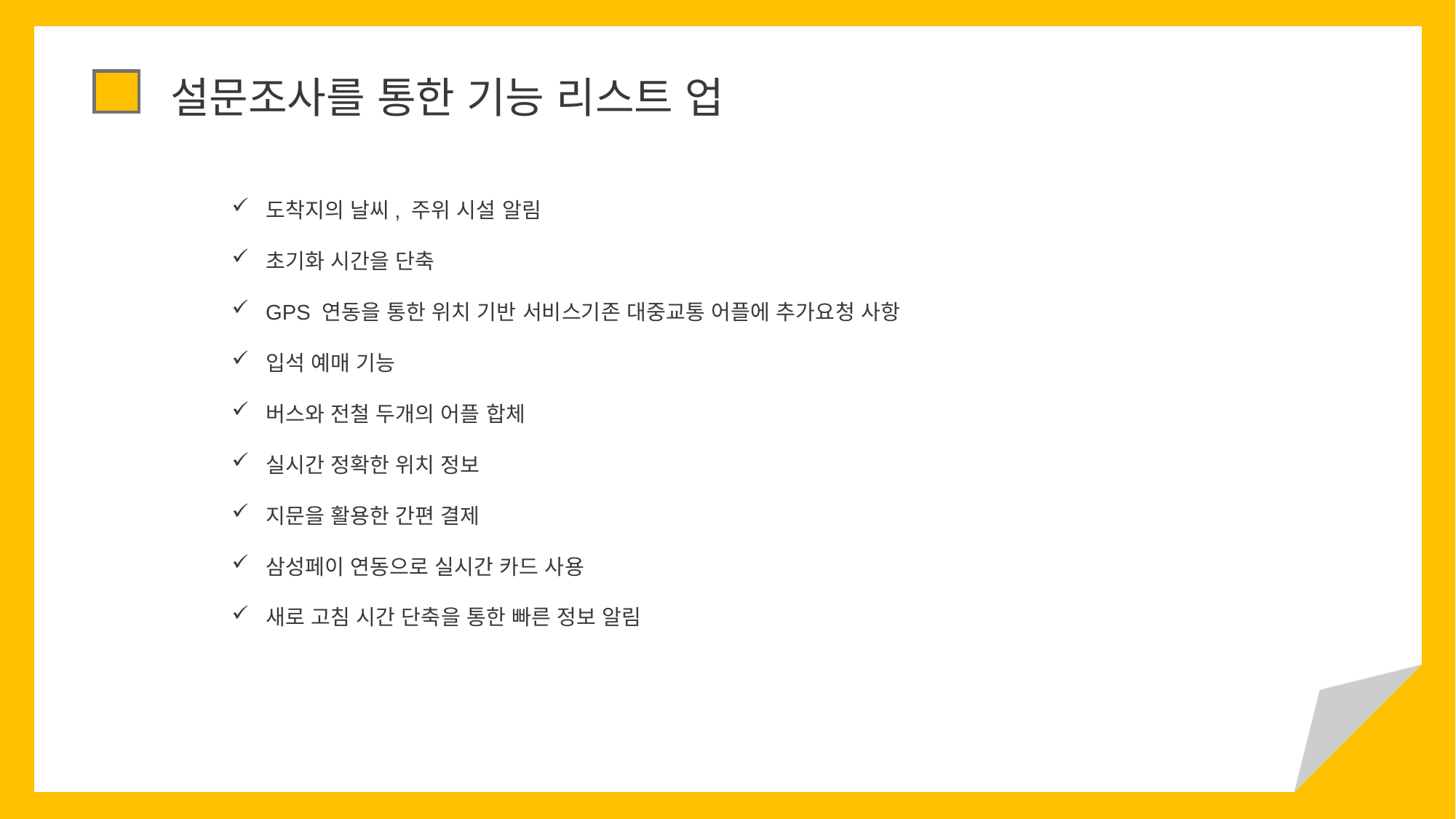

설문조사를 통한 기능 리스트 업

도착지의 날씨, 주위 시설 알림
초기화 시간을 단축
GPS 연동을 통한 위치 기반 서비스기존 대중교통 어플에 추가요청 사항
입석 예매 기능
버스와 전철 두개의 어플 합체
실시간 정확한 위치 정보
지문을 활용한 간편 결제
삼성페이 연동으로 실시간 카드 사용
새로 고침 시간 단축을 통한 빠른 정보 알림